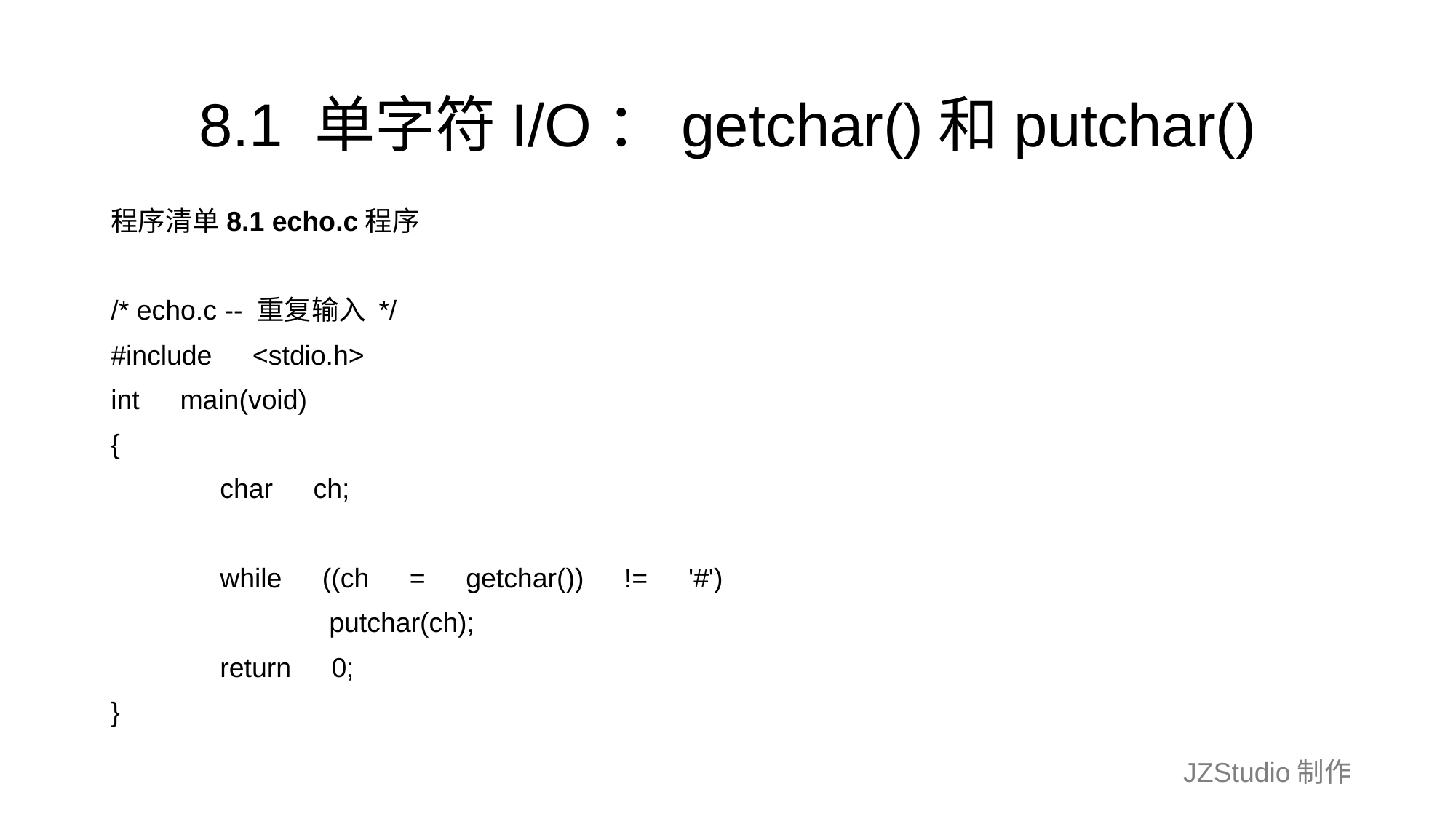

# 8.1 单字符I/O：getchar()和putchar()
程序清单8.1 echo.c程序

/* echo.c -- 重复输入 */
#include　<stdio.h>
int　main(void)
{
	char　ch;

	while　((ch　=　getchar())　!=　'#')
		putchar(ch);
	return　0;
}